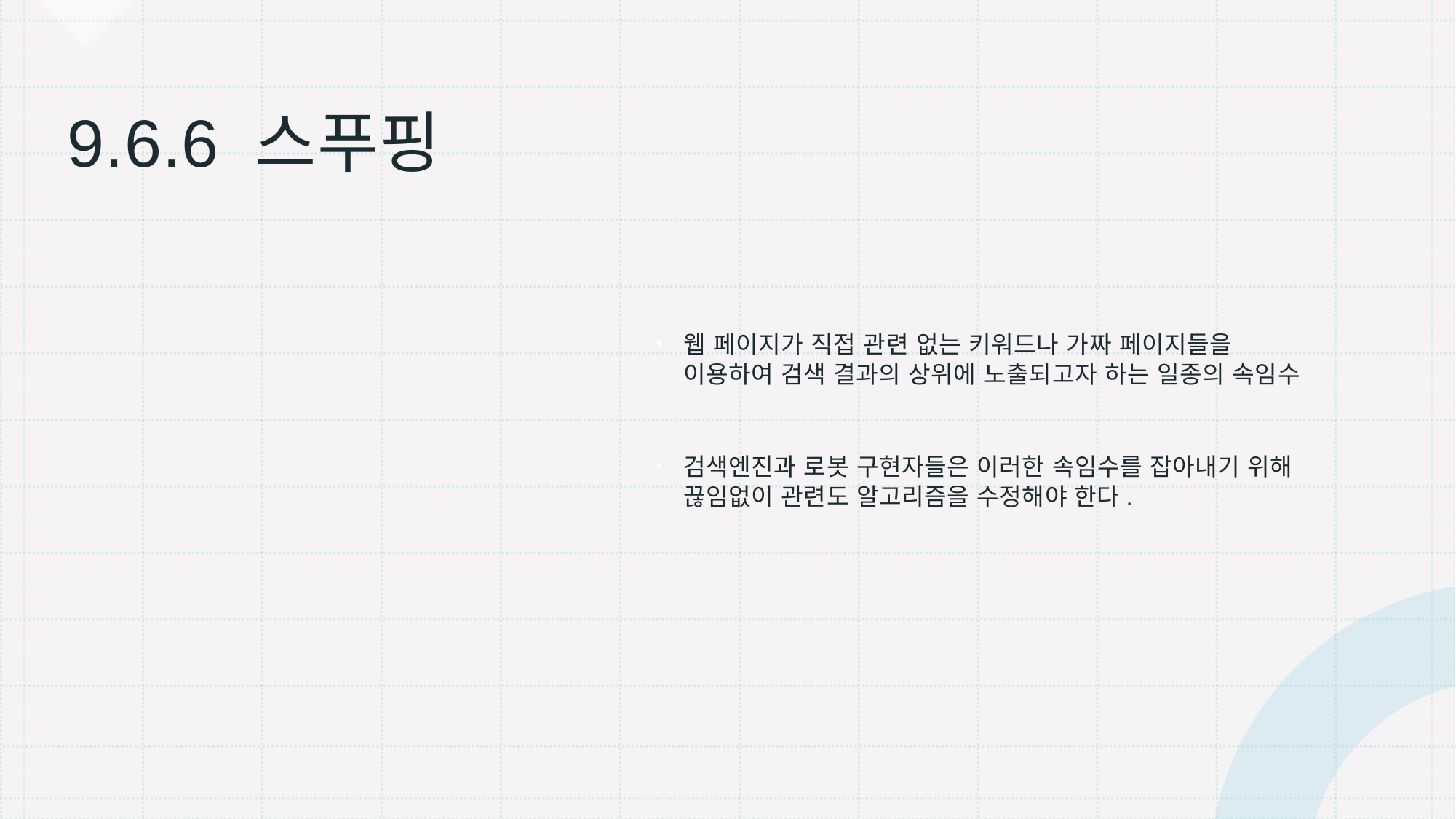

웹 페이지가 직접 관련 없는 키워드나 가짜 페이지들을 이용하여 검색 결과의 상위에 노출되고자 하는 일종의 속임수

검색엔진과 로봇 구현자들은 이러한 속임수를 잡아내기 위해 끊임없이 관련도 알고리즘을 수정해야 한다.
# 9.6.6 스푸핑